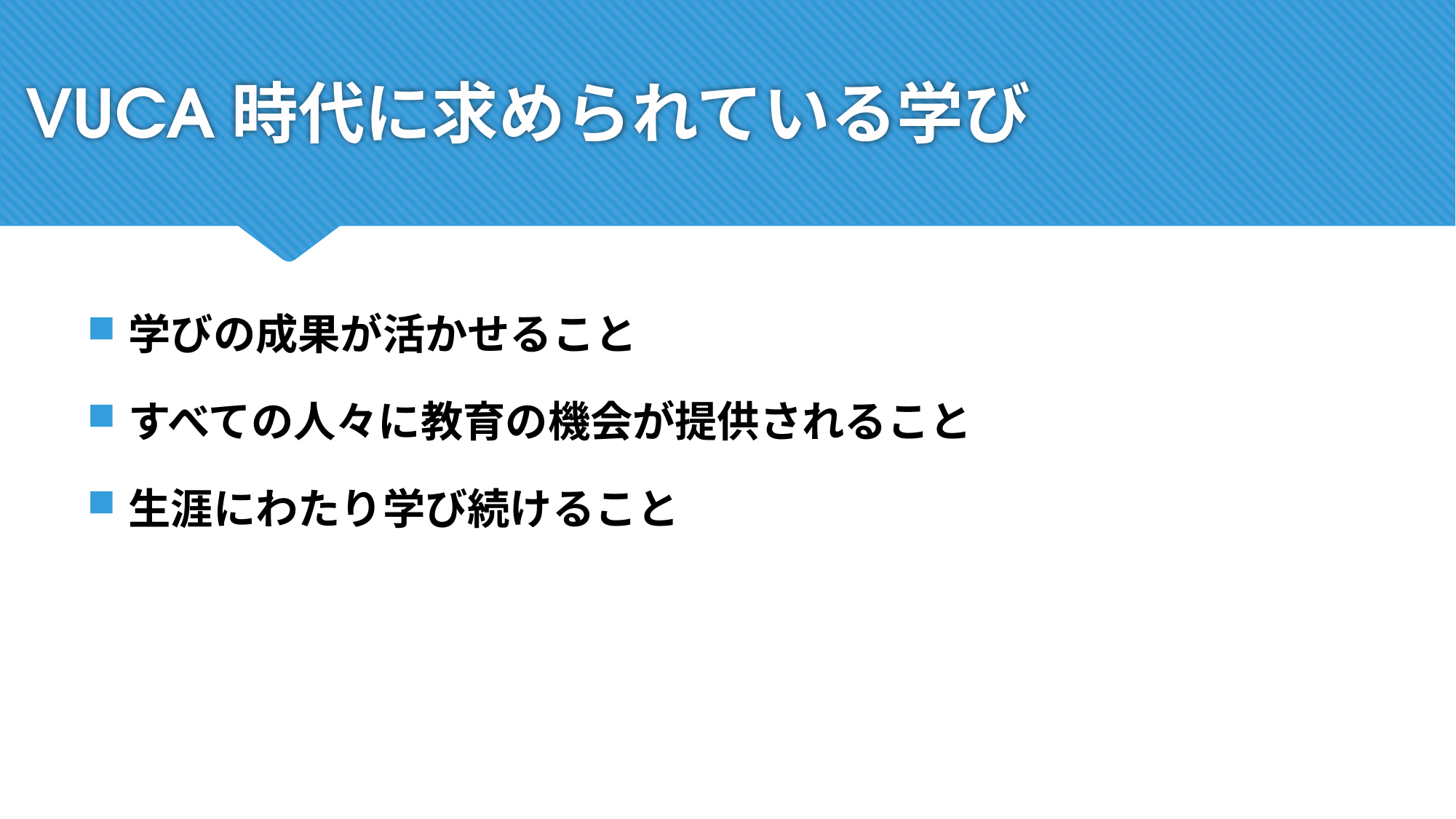

# VUCA時代に求められている学び
学びの成果が活かせること
すべての人々に教育の機会が提供されること
生涯にわたり学び続けること